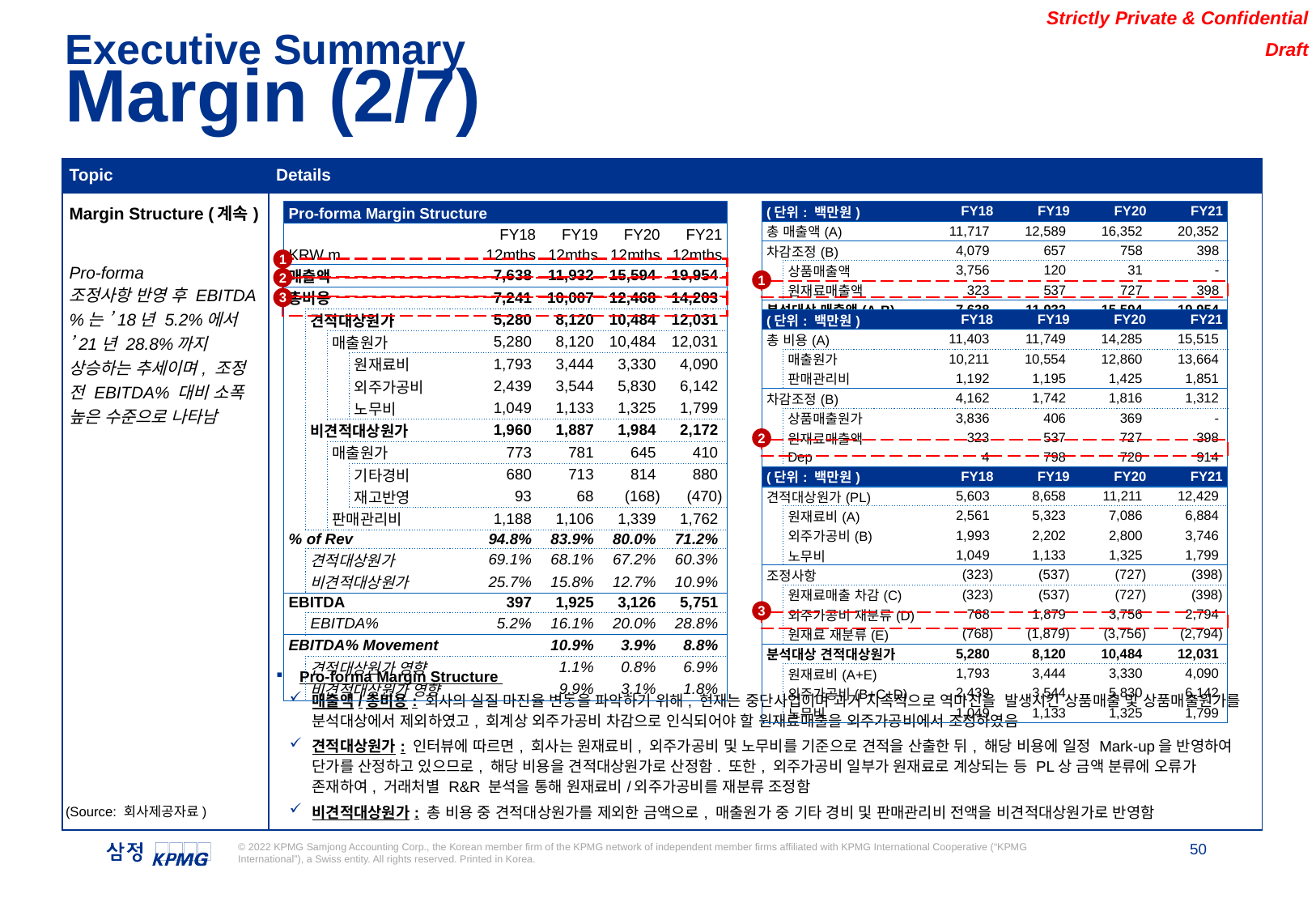

Executive Summary
Margin (2/7)
| Topic | Details |
| --- | --- |
| Margin Structure (계속) Pro-forma 조정사항 반영 후 EBITDA %는 ’18년 5.2%에서 ’21년 28.8%까지 상승하는 추세이며, 조정 전 EBITDA% 대비 소폭 높은 수준으로 나타남 | Pro-forma Margin Structure 매출액/총비용: 회사의 실질 마진율 변동을 파악하기 위해, 현재는 중단사업이며 과거 지속적으로 역마진을 발생시킨 상품매출 및 상품매출원가를 분석대상에서 제외하였고, 회계상 외주가공비 차감으로 인식되어야 할 원재료매출을 외주가공비에서 조정하였음 견적대상원가: 인터뷰에 따르면, 회사는 원재료비, 외주가공비 및 노무비를 기준으로 견적을 산출한 뒤, 해당 비용에 일정 Mark-up을 반영하여 단가를 산정하고 있으므로, 해당 비용을 견적대상원가로 산정함. 또한, 외주가공비 일부가 원재료로 계상되는 등 PL상 금액 분류에 오류가 존재하여, 거래처별 R&R 분석을 통해 원재료비/외주가공비를 재분류 조정함 비견적대상원가: 총 비용 중 견적대상원가를 제외한 금액으로, 매출원가 중 기타 경비 및 판매관리비 전액을 비견적대상원가로 반영함 |
| Pro-forma Margin Structure |  |  |  |  |  |  |  |
| --- | --- | --- | --- | --- | --- | --- | --- |
|  |  |  |  | FY18 | FY19 | FY20 | FY21 |
| KRW m |  |  |  | 12mths | 12mths | 12mths | 12mths |
| 매출액 |  |  |  | 7,638 | 11,932 | 15,594 | 19,954 |
| 총비용 |  |  |  | 7,241 | 10,007 | 12,468 | 14,203 |
|  | 견적대상원가 |  |  | 5,280 | 8,120 | 10,484 | 12,031 |
|  |  | 매출원가 |  | 5,280 | 8,120 | 10,484 | 12,031 |
|  |  |  | 원재료비 | 1,793 | 3,444 | 3,330 | 4,090 |
|  |  |  | 외주가공비 | 2,439 | 3,544 | 5,830 | 6,142 |
|  |  |  | 노무비 | 1,049 | 1,133 | 1,325 | 1,799 |
|  | 비견적대상원가 |  |  | 1,960 | 1,887 | 1,984 | 2,172 |
|  |  | 매출원가 |  | 773 | 781 | 645 | 410 |
|  |  |  | 기타경비 | 680 | 713 | 814 | 880 |
|  |  |  | 재고반영 | 93 | 68 | (168) | (470) |
|  |  | 판매관리비 |  | 1,188 | 1,106 | 1,339 | 1,762 |
| % of Rev |  |  |  | 94.8% | 83.9% | 80.0% | 71.2% |
|  | 견적대상원가 |  |  | 69.1% | 68.1% | 67.2% | 60.3% |
|  | 비견적대상원가 |  |  | 25.7% | 15.8% | 12.7% | 10.9% |
| EBITDA |  |  |  | 397 | 1,925 | 3,126 | 5,751 |
|  | EBITDA% |  |  | 5.2% | 16.1% | 20.0% | 28.8% |
| EBITDA% Movement |  |  |  |  | 10.9% | 3.9% | 8.8% |
|  | 견적대상원가 영향 |  |  |  | 1.1% | 0.8% | 6.9% |
|  | 비견적대상원가 영향 |  |  |  | 9.9% | 3.1% | 1.8% |
| (단위: 백만원) |  | FY18 | FY19 | FY20 | FY21 |
| --- | --- | --- | --- | --- | --- |
| 총 매출액(A) |  | 11,717 | 12,589 | 16,352 | 20,352 |
| 차감조정(B) |  | 4,079 | 657 | 758 | 398 |
|  | 상품매출액 | 3,756 | 120 | 31 | - |
|  | 원재료매출액 | 323 | 537 | 727 | 398 |
| 분석대상 매출액(A-B) |  | 7,638 | 11,932 | 15,594 | 19,954 |
1

2
1

3

| (단위: 백만원) |  |  | FY18 | FY19 | FY20 | FY21 |
| --- | --- | --- | --- | --- | --- | --- |
| 총 비용(A) |  |  | 11,403 | 11,749 | 14,285 | 15,515 |
|  | 매출원가 |  | 10,211 | 10,554 | 12,860 | 13,664 |
|  | 판매관리비 |  | 1,192 | 1,195 | 1,425 | 1,851 |
| 차감조정(B) |  |  | 4,162 | 1,742 | 1,816 | 1,312 |
|  | 상품매출원가 |  | 3,836 | 406 | 369 | - |
|  | 원재료매출액 |  | 323 | 537 | 727 | 398 |
|  | Dep |  | 4 | 798 | 720 | 914 |
| 분석대상 비용(A-B) |  |  | 7,241 | 10,007 | 12,468 | 14,203 |
2

| (단위: 백만원) |  |  | FY18 | FY19 | FY20 | FY21 |
| --- | --- | --- | --- | --- | --- | --- |
| 견적대상원가(PL) |  |  | 5,603 | 8,658 | 11,211 | 12,429 |
|  | 원재료비(A) |  | 2,561 | 5,323 | 7,086 | 6,884 |
|  | 외주가공비(B) |  | 1,993 | 2,202 | 2,800 | 3,746 |
|  | 노무비 |  | 1,049 | 1,133 | 1,325 | 1,799 |
| 조정사항 |  |  | (323) | (537) | (727) | (398) |
|  | 원재료매출 차감(C) |  | (323) | (537) | (727) | (398) |
|  | 외주가공비 재분류(D) |  | 768 | 1,879 | 3,756 | 2,794 |
|  | 원재료 재분류(E) |  | (768) | (1,879) | (3,756) | (2,794) |
| 분석대상 견적대상원가 |  |  | 5,280 | 8,120 | 10,484 | 12,031 |
|  | 원재료비(A+E) |  | 1,793 | 3,444 | 3,330 | 4,090 |
|  | 외주가공비(B+C+D) |  | 2,439 | 3,544 | 5,830 | 6,142 |
|  | 노무비 |  | 1,049 | 1,133 | 1,325 | 1,799 |
3

(Source: 회사제공자료)